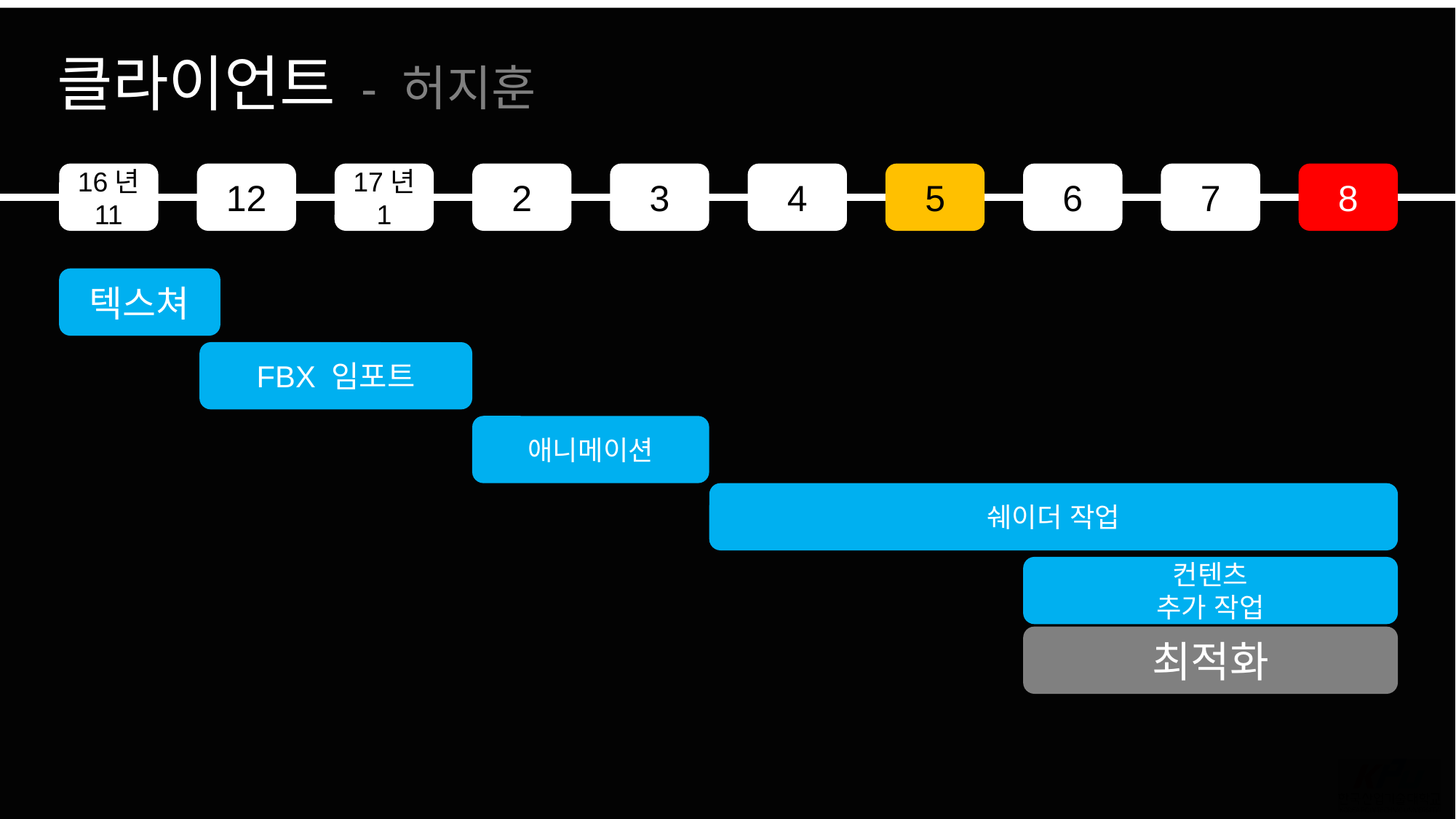

클라이언트 - 허지훈
16년
11
12
17년
1
2
3
4
5
6
7
8
텍스쳐
FBX 임포트
애니메이션
쉐이더 작업
컨텐츠
추가 작업
최적화